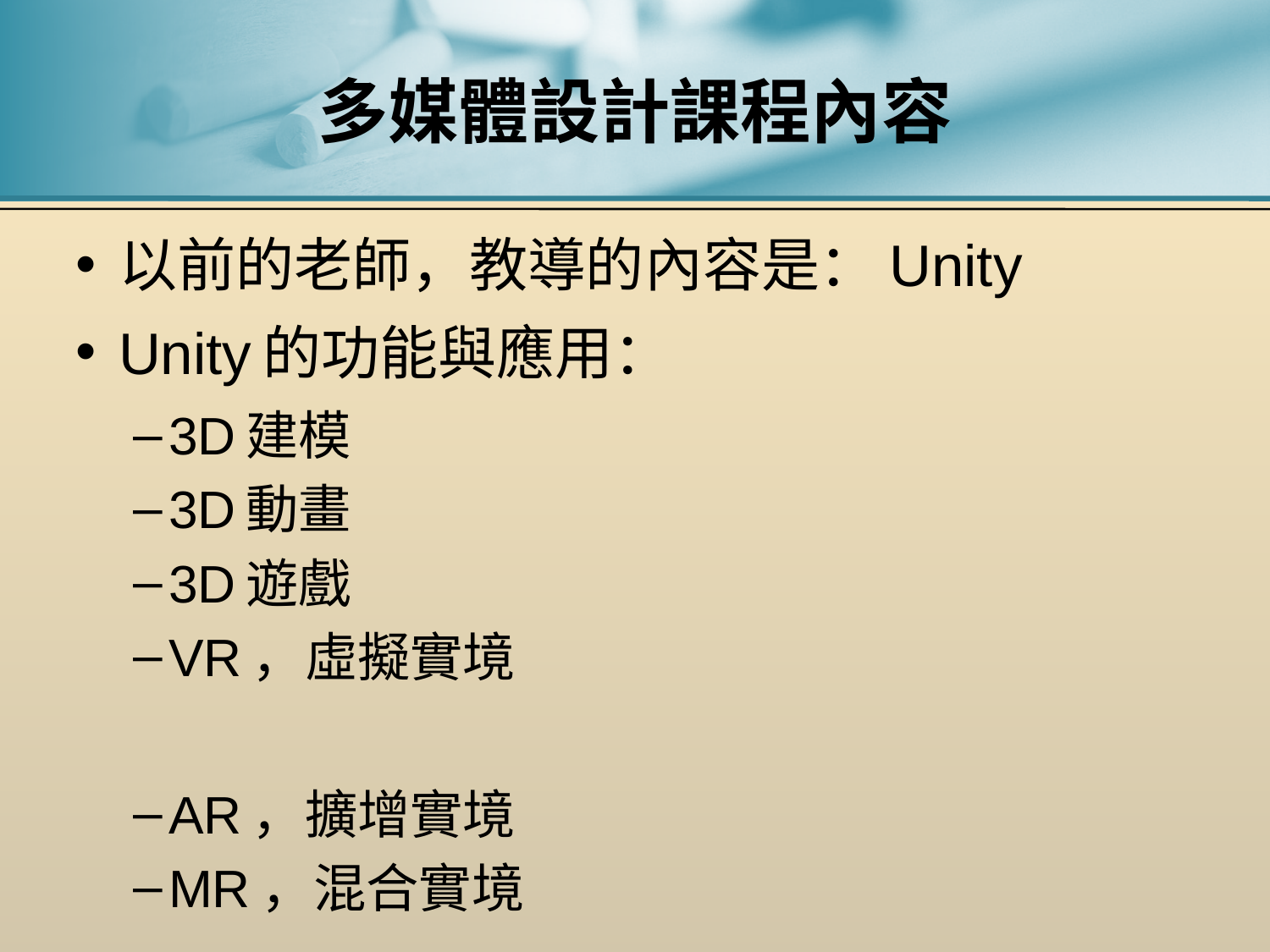

# 多媒體設計課程內容
以前的老師，教導的內容是：Unity
Unity的功能與應用：
3D建模
3D動畫
3D遊戲
VR，虛擬實境

AR，擴增實境
MR，混合實境